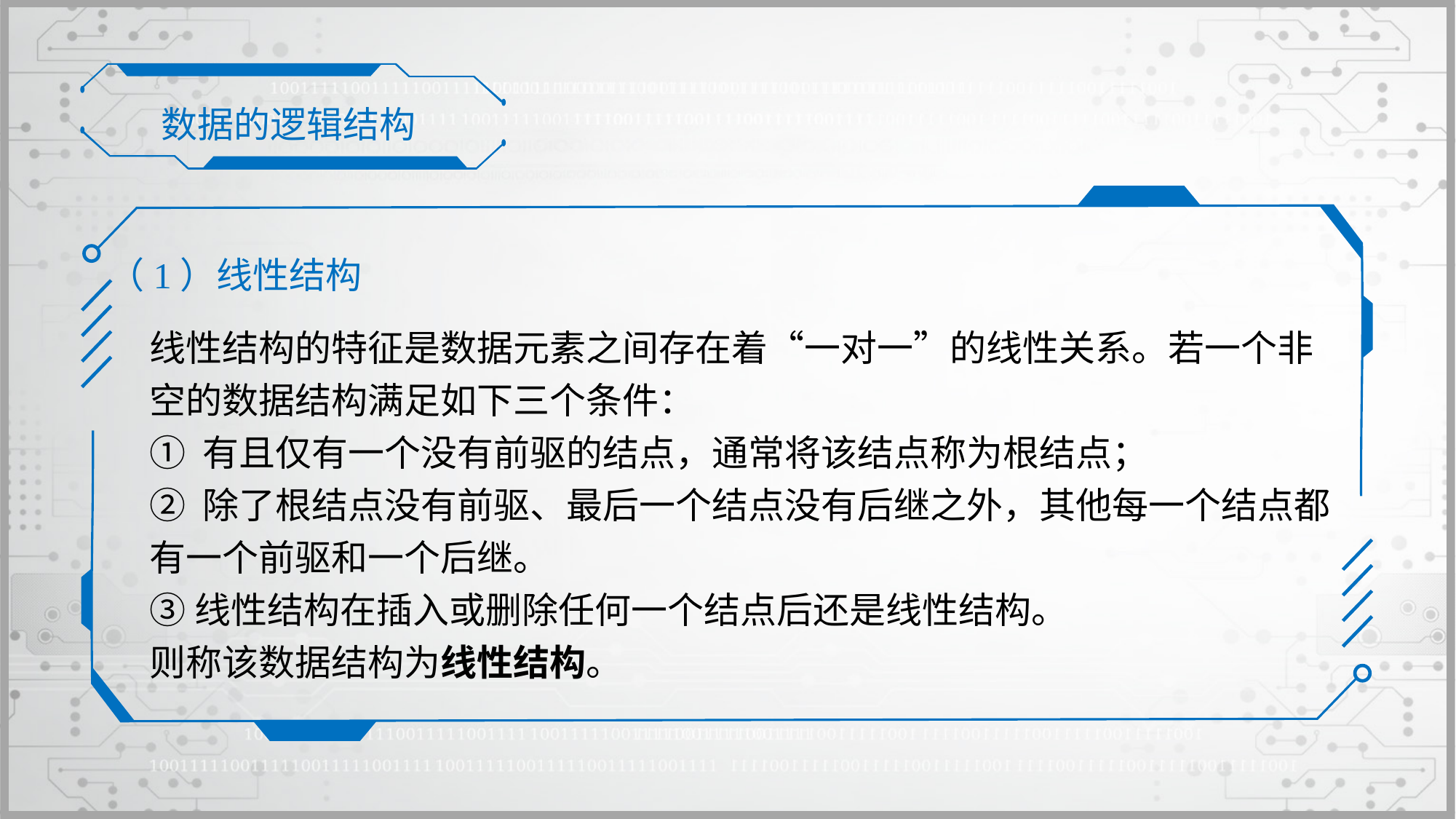

数据的逻辑结构

（1）线性结构

线性结构的特征是数据元素之间存在着“一对一”的线性关系。若一个非空的数据结构满足如下三个条件：
① 有且仅有一个没有前驱的结点，通常将该结点称为根结点；
② 除了根结点没有前驱、最后一个结点没有后继之外，其他每一个结点都有一个前驱和一个后继。
③线性结构在插入或删除任何一个结点后还是线性结构。
则称该数据结构为线性结构。